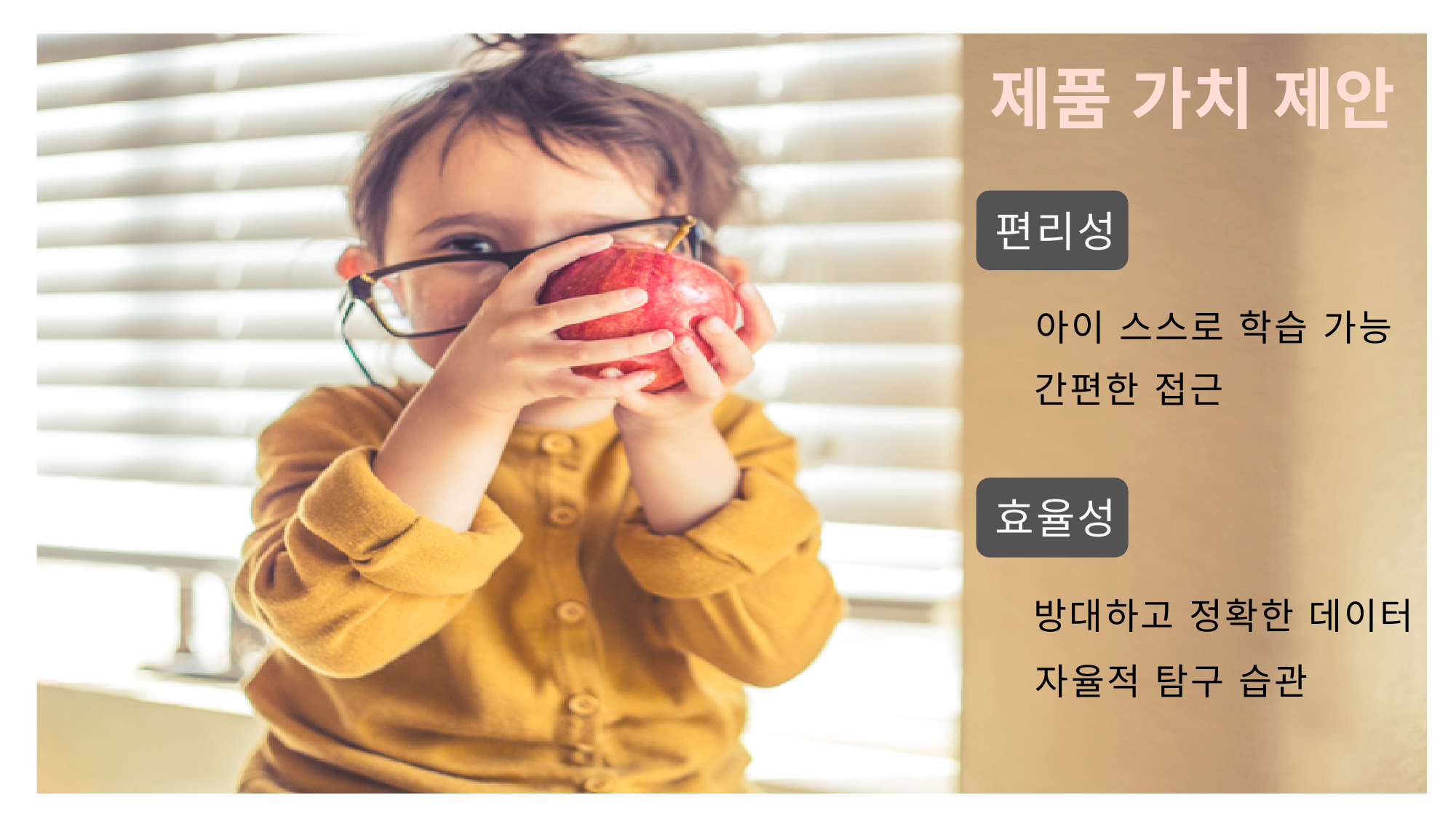

제품 가치 제안

편리성
아이 스스로 학습 가능
간편한 접근

효율성
방대하고 정확한 데이터
자율적 탐구 습관